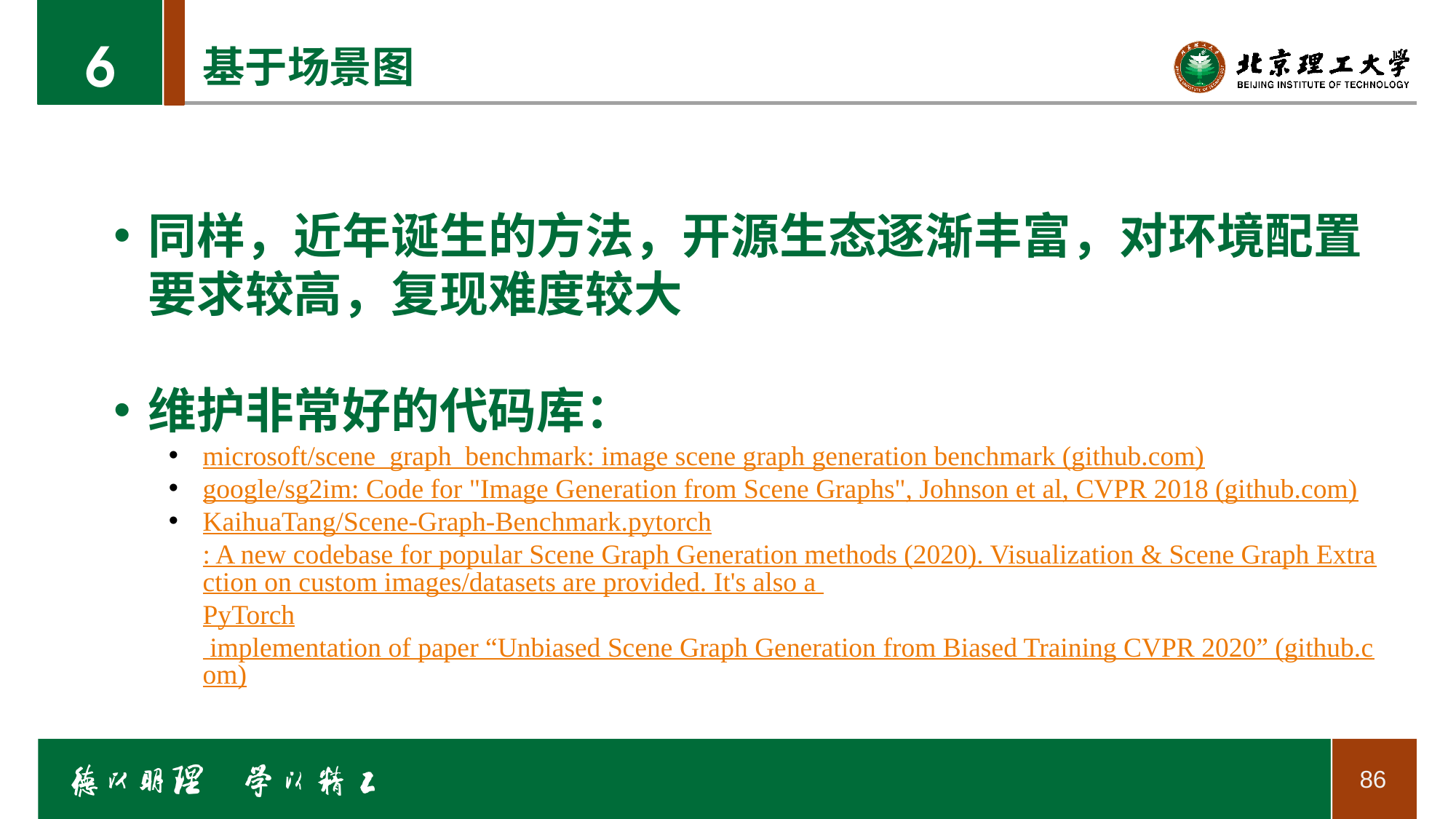

6
基于场景图
同样，近年诞生的方法，开源生态逐渐丰富，对环境配置要求较高，复现难度较大

维护非常好的代码库：
microsoft/scene_graph_benchmark: image scene graph generation benchmark (github.com)
google/sg2im: Code for "Image Generation from Scene Graphs", Johnson et al, CVPR 2018 (github.com)
KaihuaTang/Scene-Graph-Benchmark.pytorch: A new codebase for popular Scene Graph Generation methods (2020). Visualization & Scene Graph Extraction on custom images/datasets are provided. It's also a PyTorch implementation of paper “Unbiased Scene Graph Generation from Biased Training CVPR 2020” (github.com)
86